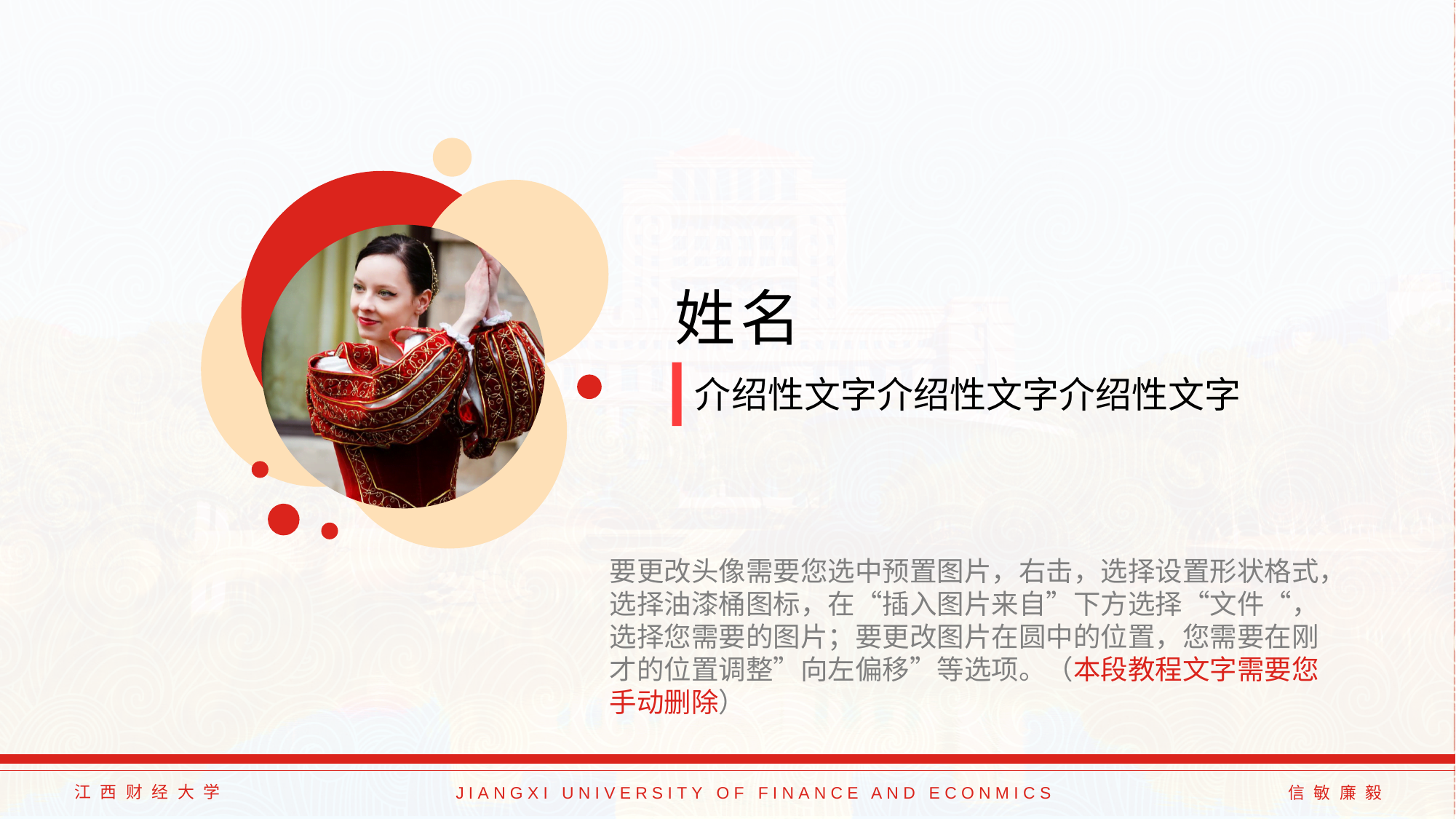

人物介绍版式2（适于图片质量低时使用）

姓名

介绍性文字介绍性文字介绍性文字

要更改头像需要您选中预置图片，右击，选择设置形状格式，选择油漆桶图标，在“插入图片来自”下方选择“文件“，选择您需要的图片；要更改图片在圆中的位置，您需要在刚才的位置调整”向左偏移”等选项。（本段教程文字需要您手动删除）